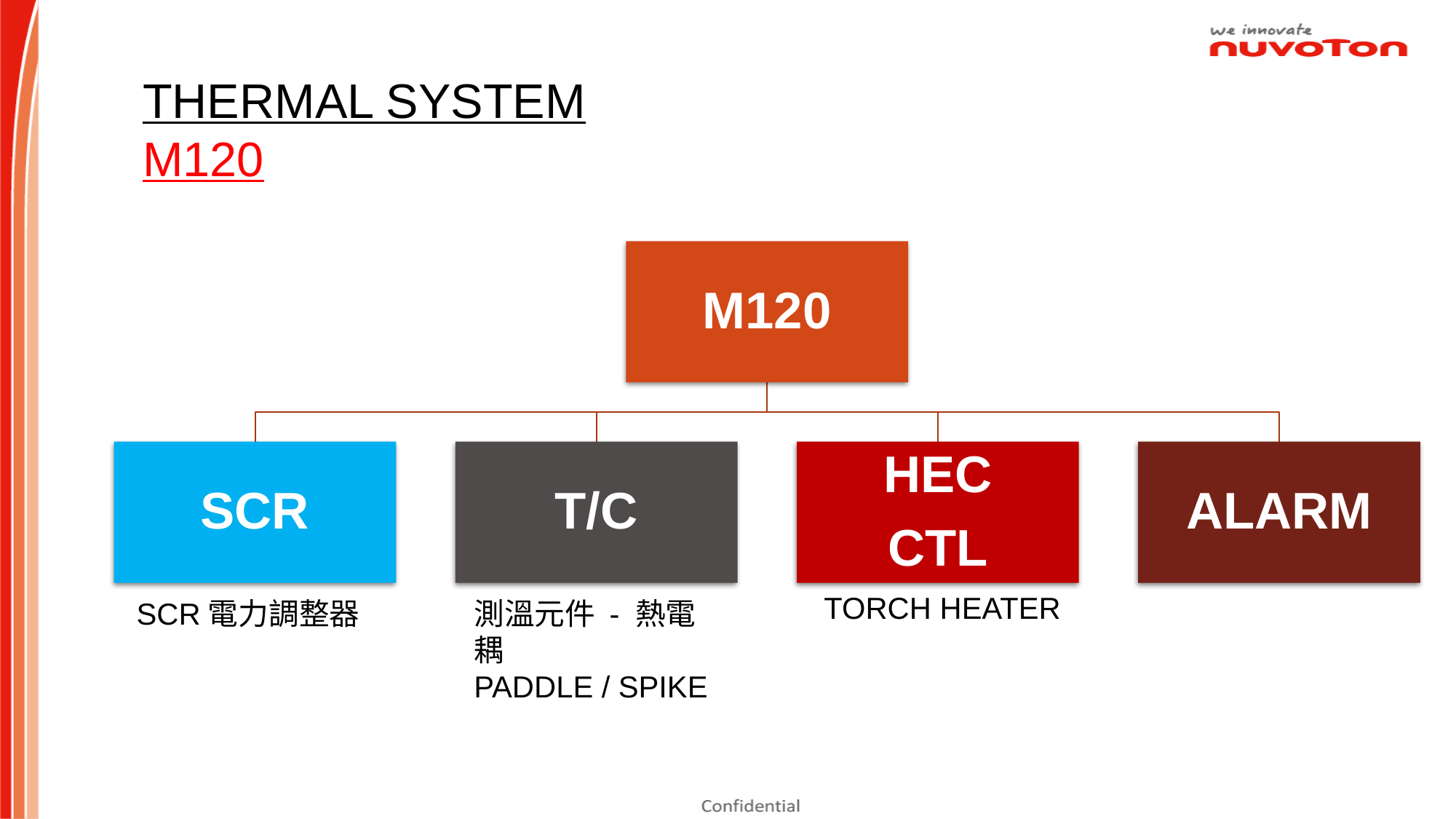

M120
SCR
T/C
HEC
CTL
ALARM
THERMAL SYSTEM
M120
TORCH HEATER
SCR電力調整器
測溫元件 - 熱電耦
PADDLE / SPIKE